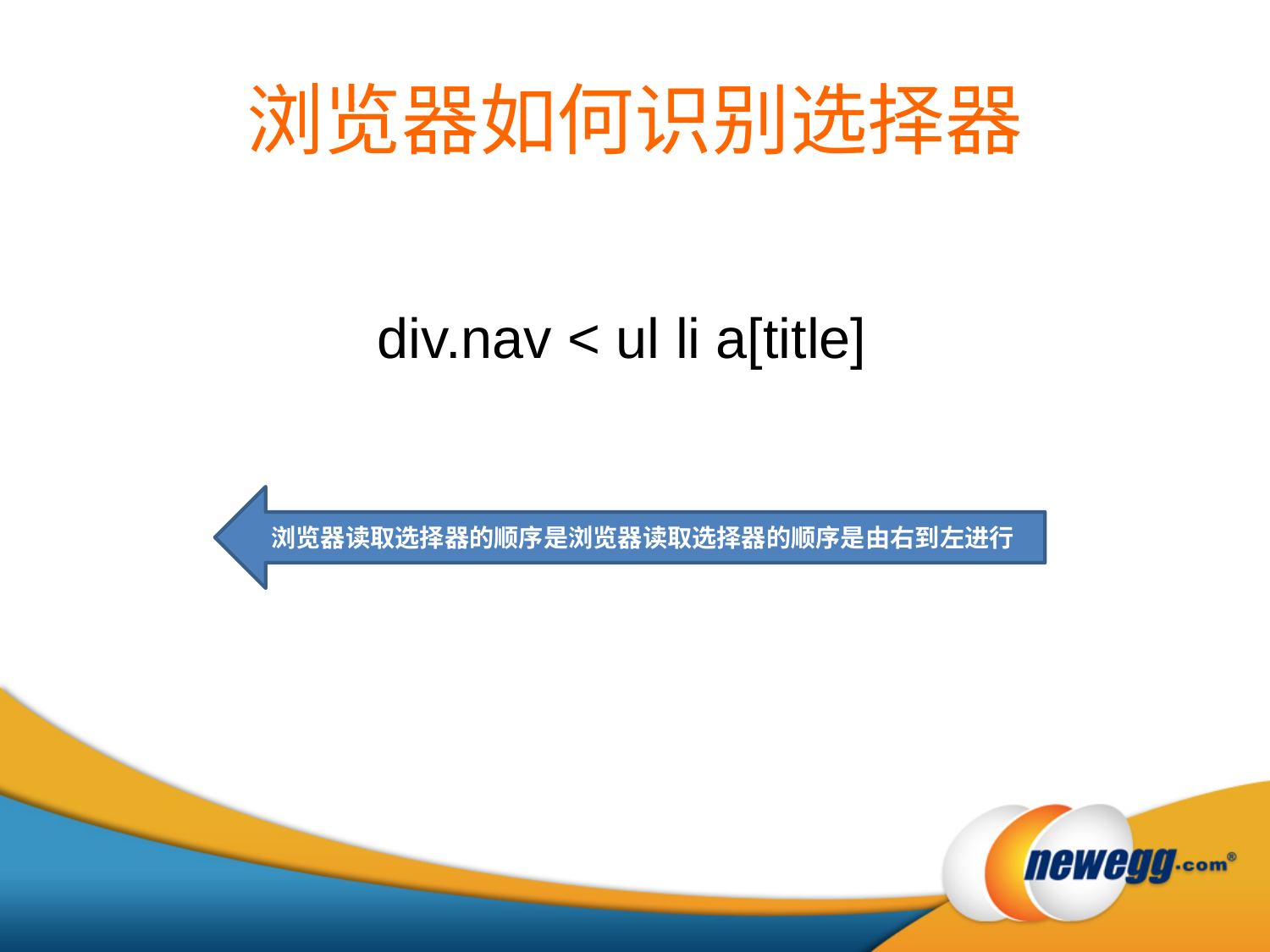

浏览器如何识别选择器
div.nav < ul li a[title]
浏览器读取选择器的顺序是浏览器读取选择器的顺序是由右到左进行